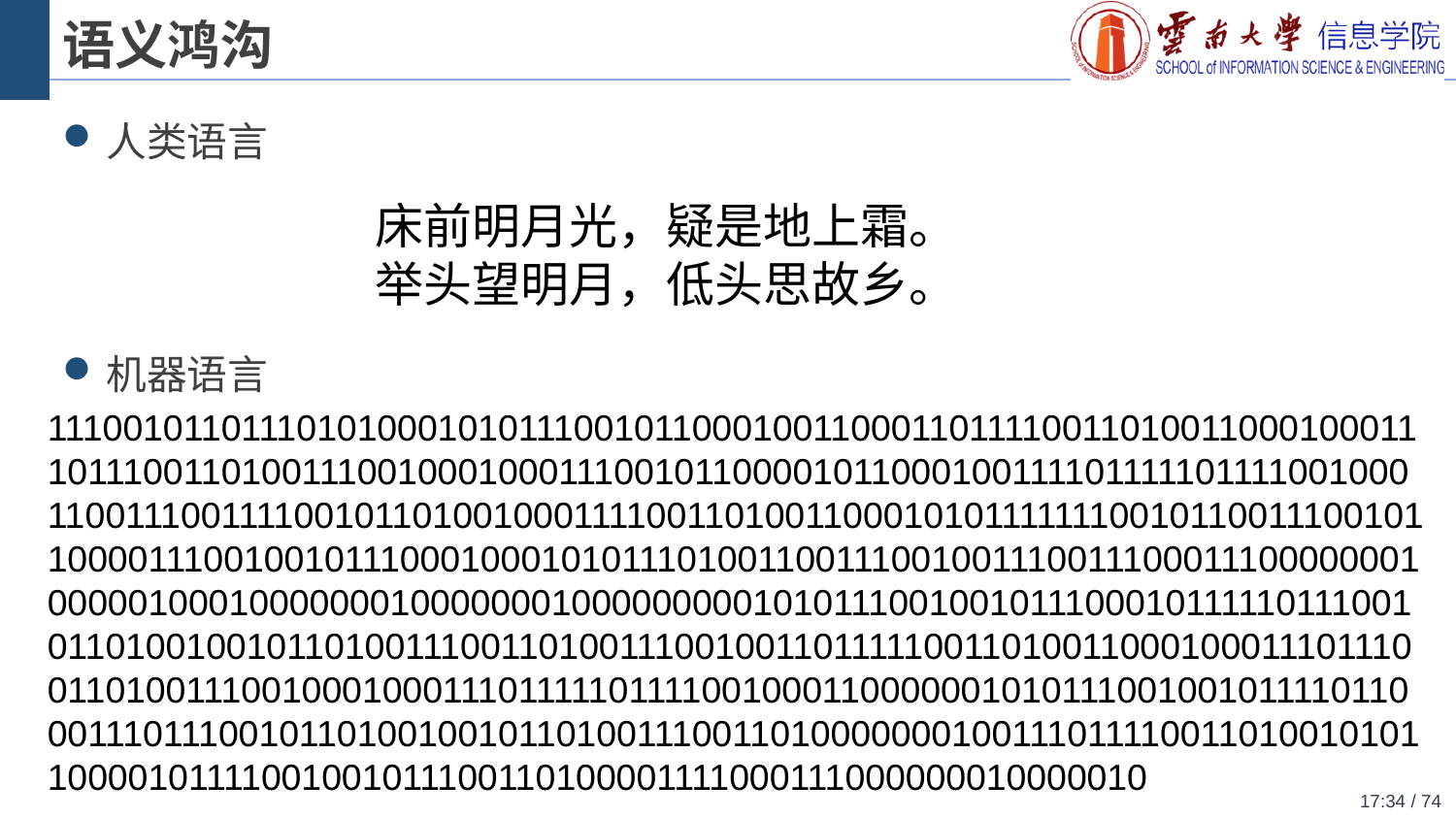

# 语义鸿沟
人类语言

机器语言

                床前明月光，疑是地上霜。
                举头望明月，低头思故乡。
1110010110111010100010101110010110001001100011011110011010011000100011101110011010011100100010001110010110000101100010011110111110111100100011001110011110010110100100011110011010011000101011111110010110011100101100001110010010111000100010101110100110011100100111001110001110000000100000100010000000100000001000000000101011100100101110001011111011100101101001001011010011100110100111001001101111100110100110001000111011100110100111001000100011101111101111001000110000001010111001001011110110001110111001011010010010110100111001101000000010011101111001101001010110000101111001001011100110100001111000111000000010000010